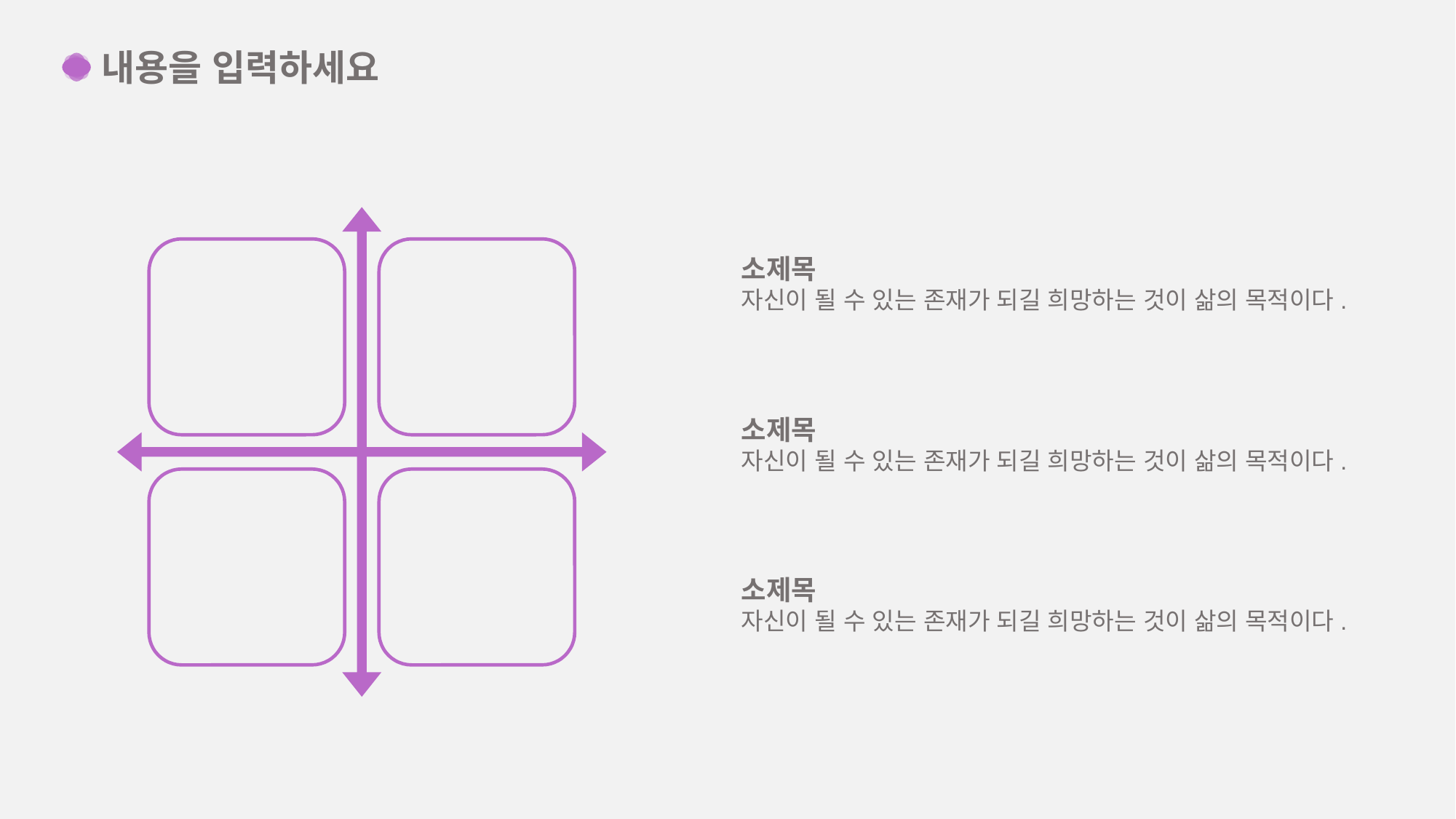

내용을 입력하세요

소제목
자신이 될 수 있는 존재가 되길 희망하는 것이 삶의 목적이다.
소제목
자신이 될 수 있는 존재가 되길 희망하는 것이 삶의 목적이다.
소제목
자신이 될 수 있는 존재가 되길 희망하는 것이 삶의 목적이다.